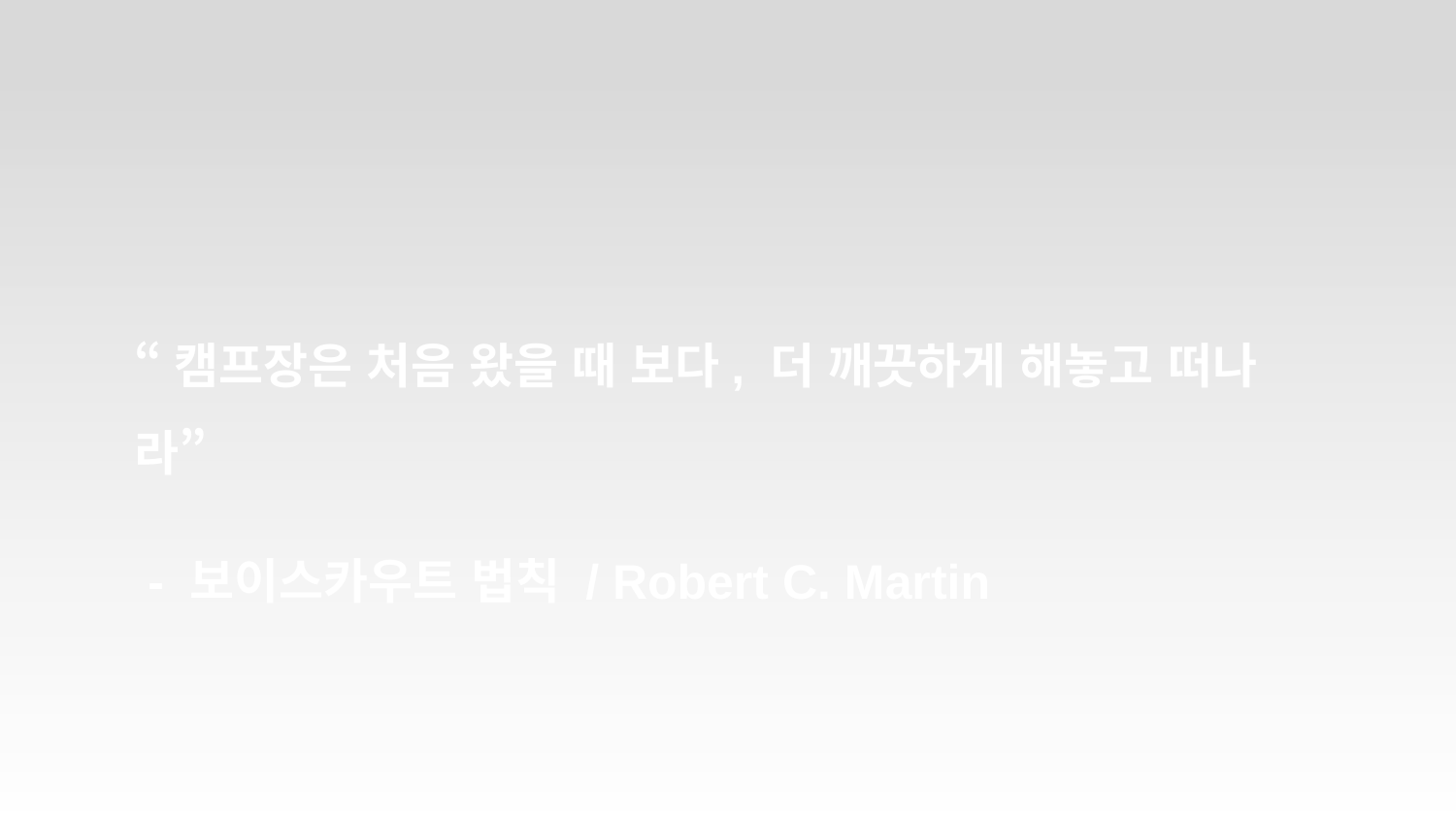

“캠프장은 처음 왔을 때 보다, 더 깨끗하게 해놓고 떠나라”
 - 보이스카우트 법칙 / Robert C. Martin